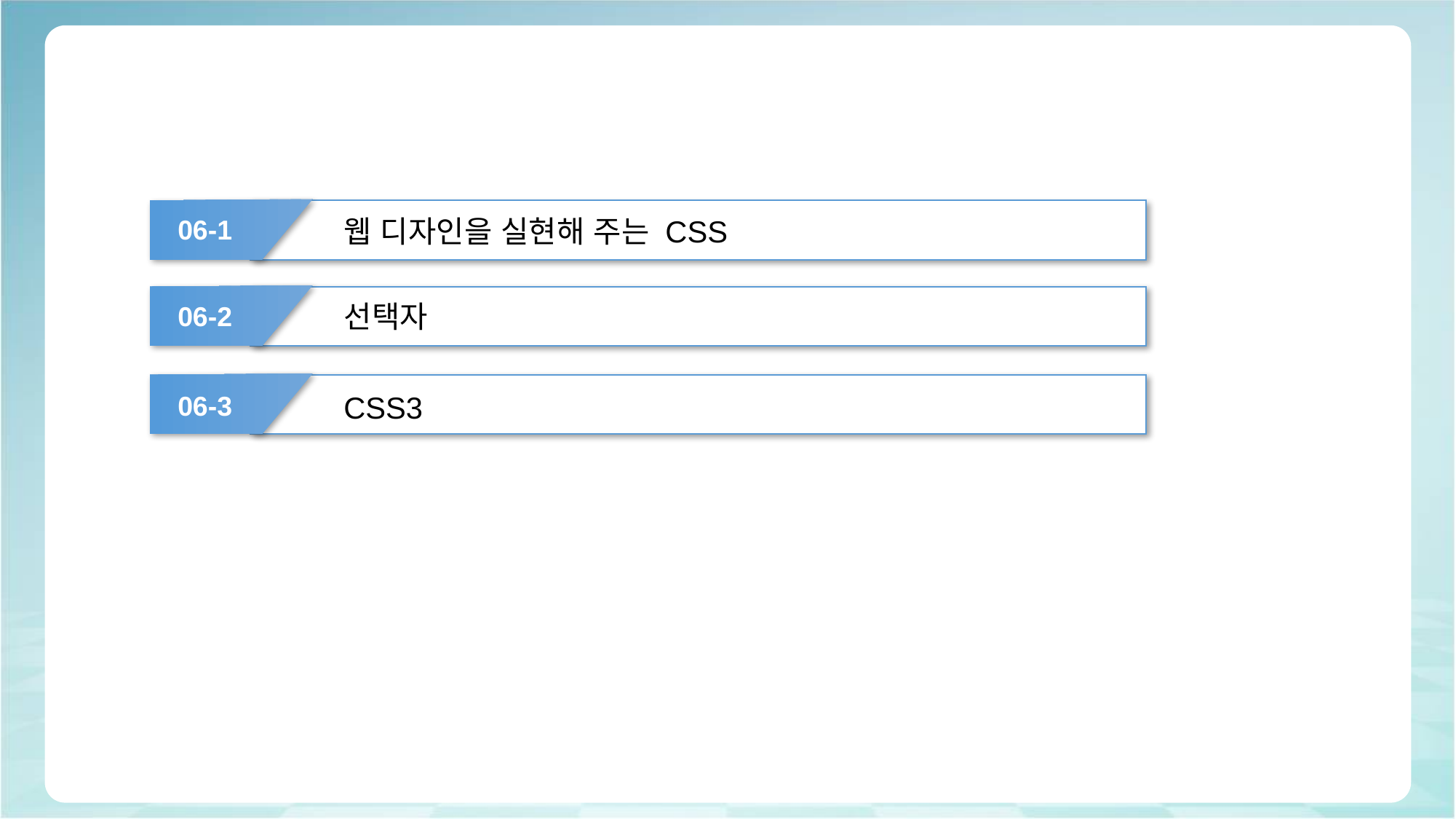

#
06-1
웹 디자인을 실현해 주는 CSS
선택자
06-2
06-3
CSS3